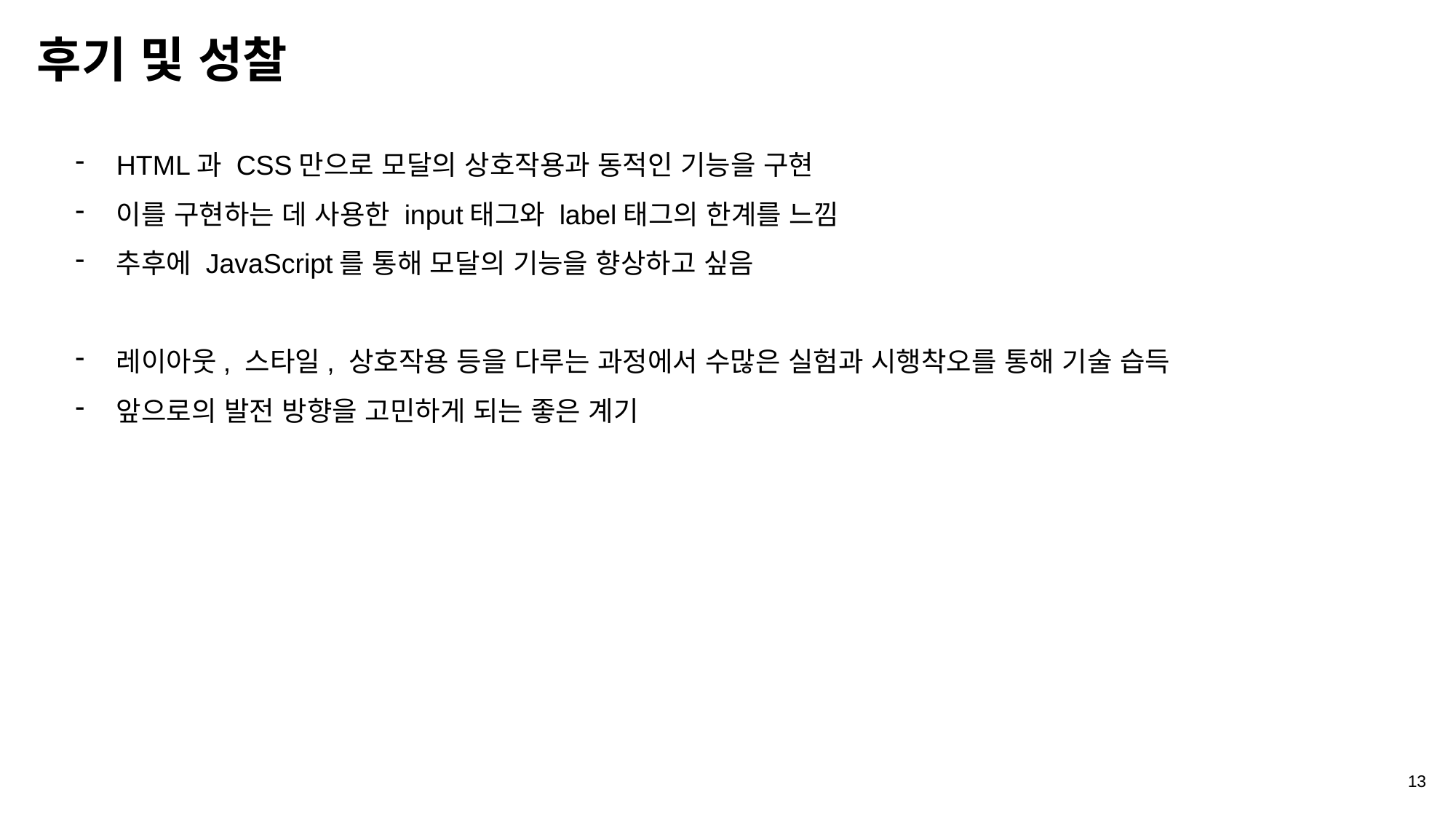

# 후기 및 성찰
HTML과 CSS만으로 모달의 상호작용과 동적인 기능을 구현
이를 구현하는 데 사용한 input태그와 label태그의 한계를 느낌
추후에 JavaScript를 통해 모달의 기능을 향상하고 싶음

레이아웃, 스타일, 상호작용 등을 다루는 과정에서 수많은 실험과 시행착오를 통해 기술 습득
앞으로의 발전 방향을 고민하게 되는 좋은 계기
13